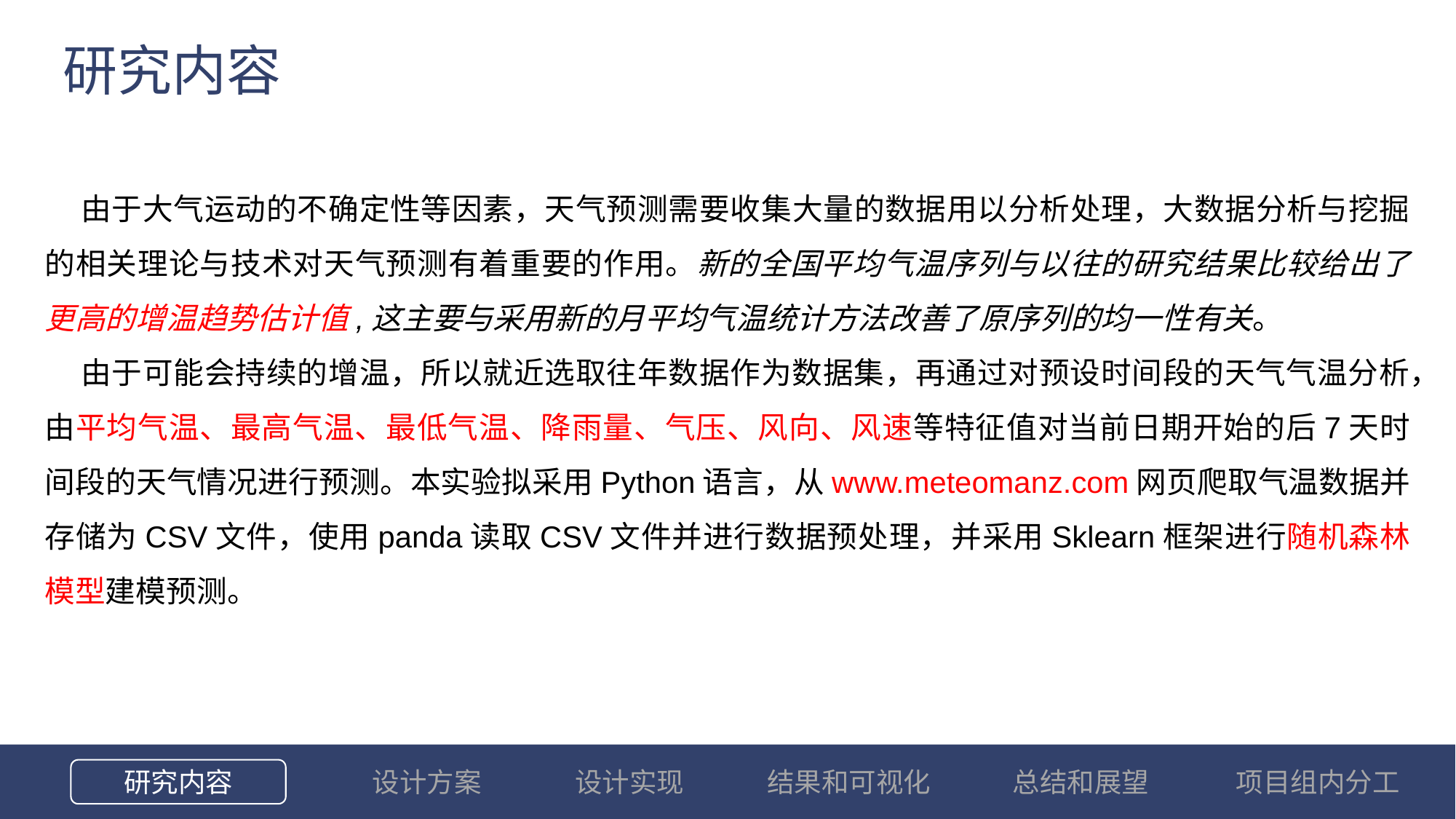

研究内容
由于大气运动的不确定性等因素，天气预测需要收集大量的数据用以分析处理，大数据分析与挖掘的相关理论与技术对天气预测有着重要的作用。新的全国平均气温序列与以往的研究结果比较给出了更高的增温趋势估计值,这主要与采用新的月平均气温统计方法改善了原序列的均一性有关。
由于可能会持续的增温，所以就近选取往年数据作为数据集，再通过对预设时间段的天气气温分析，由平均气温、最高气温、最低气温、降雨量、气压、风向、风速等特征值对当前日期开始的后7天时间段的天气情况进行预测。本实验拟采用Python语言，从www.meteomanz.com网页爬取气温数据并存储为CSV文件，使用panda读取CSV文件并进行数据预处理，并采用Sklearn框架进行随机森林模型建模预测。

设计方案
结果和可视化
总结和展望
项目组内分工

研究内容
选题背景和意义
国内外研究情况

论文研究方案
预期研究成果
研究进度安排
设计实现